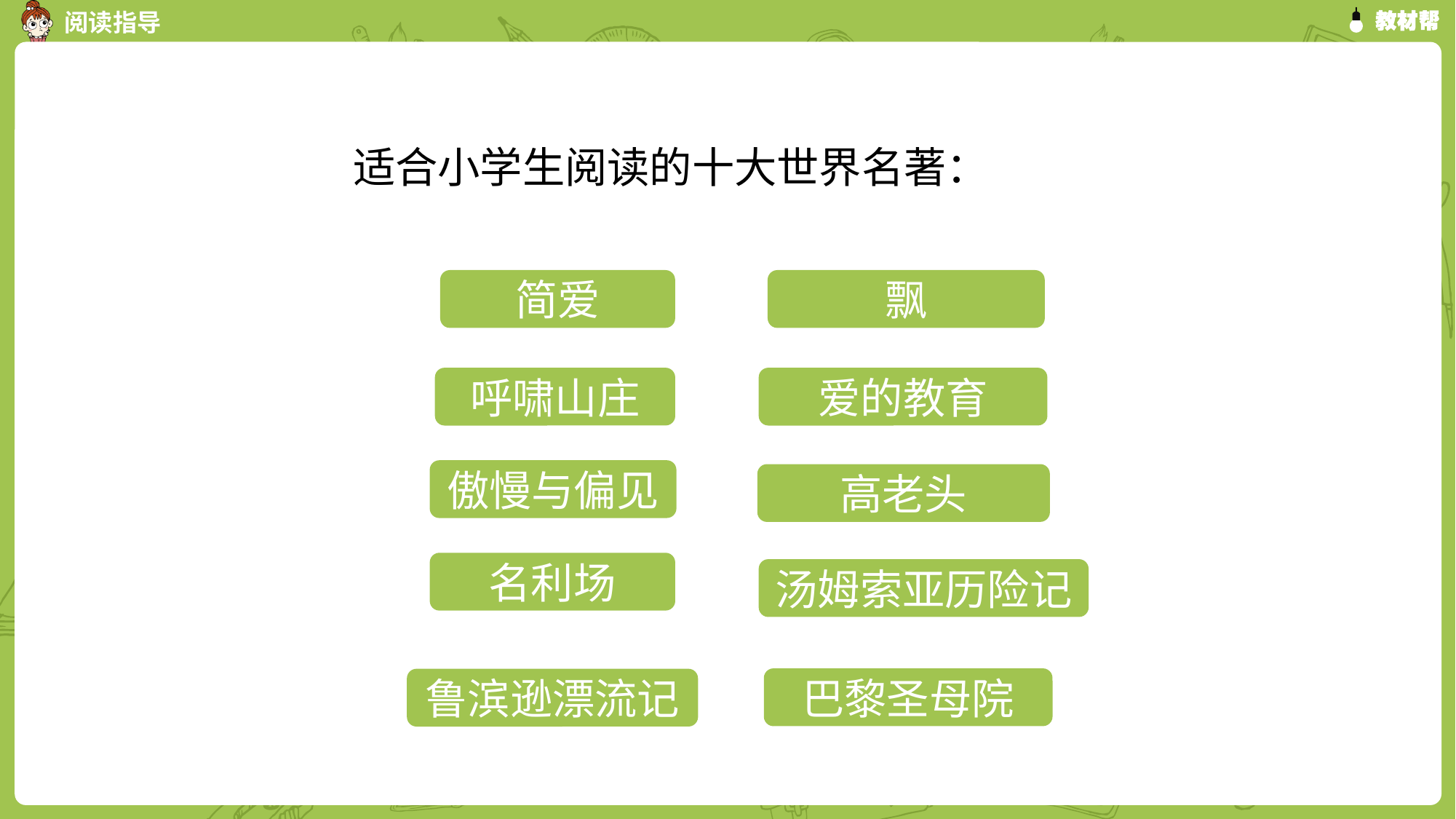

适合小学生阅读的十大世界名著：
简爱
飘
呼啸山庄
爱的教育
傲慢与偏见
高老头
名利场
汤姆索亚历险记
巴黎圣母院
鲁滨逊漂流记